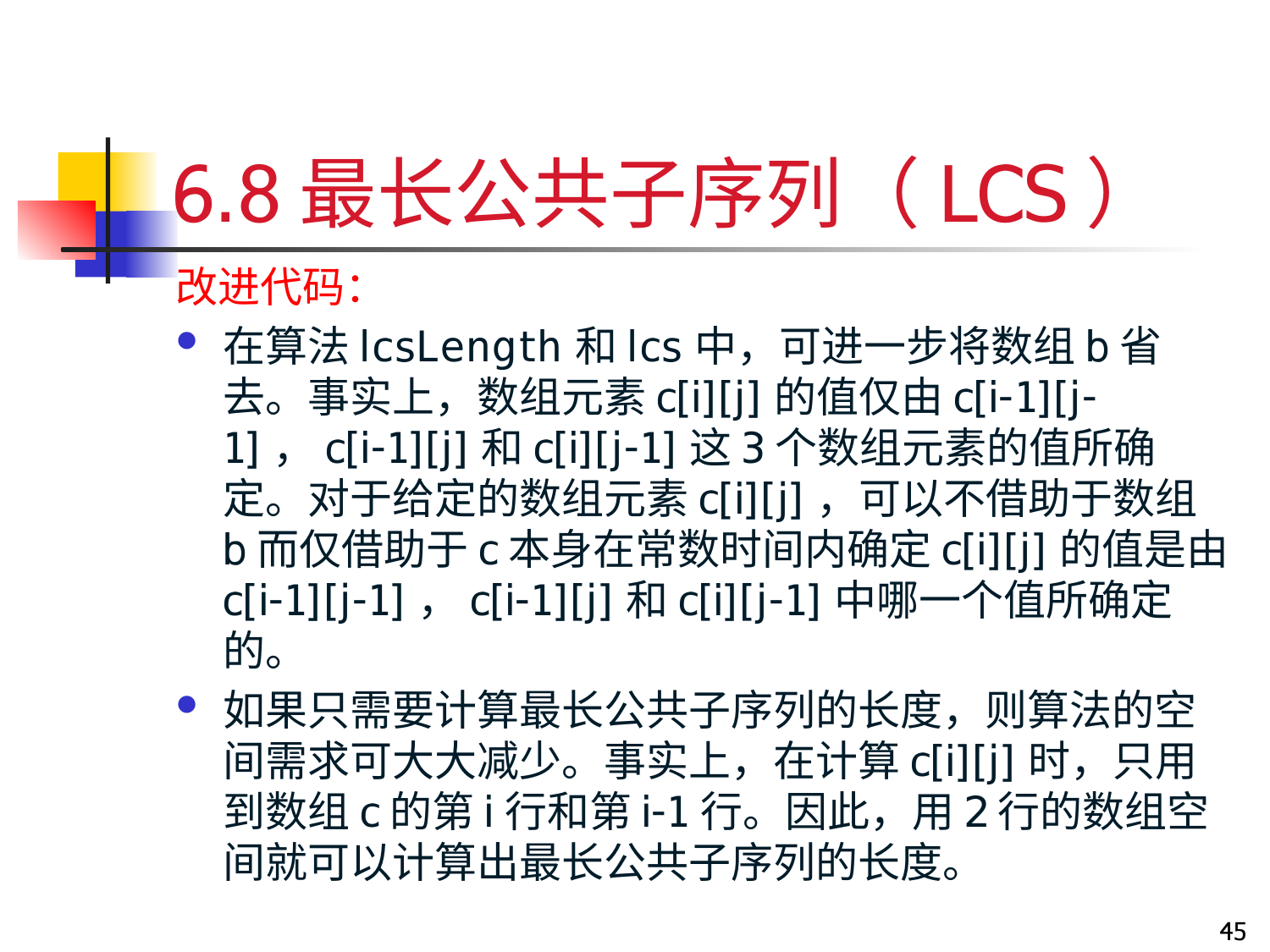

# 6.8最长公共子序列（LCS）
改进代码：
在算法lcsLength和lcs中，可进一步将数组b省去。事实上，数组元素c[i][j]的值仅由c[i-1][j-1]，c[i-1][j]和c[i][j-1]这3个数组元素的值所确定。对于给定的数组元素c[i][j]，可以不借助于数组b而仅借助于c本身在常数时间内确定c[i][j]的值是由c[i-1][j-1]，c[i-1][j]和c[i][j-1]中哪一个值所确定的。
如果只需要计算最长公共子序列的长度，则算法的空间需求可大大减少。事实上，在计算c[i][j]时，只用到数组c的第i行和第i-1行。因此，用2行的数组空间就可以计算出最长公共子序列的长度。

45